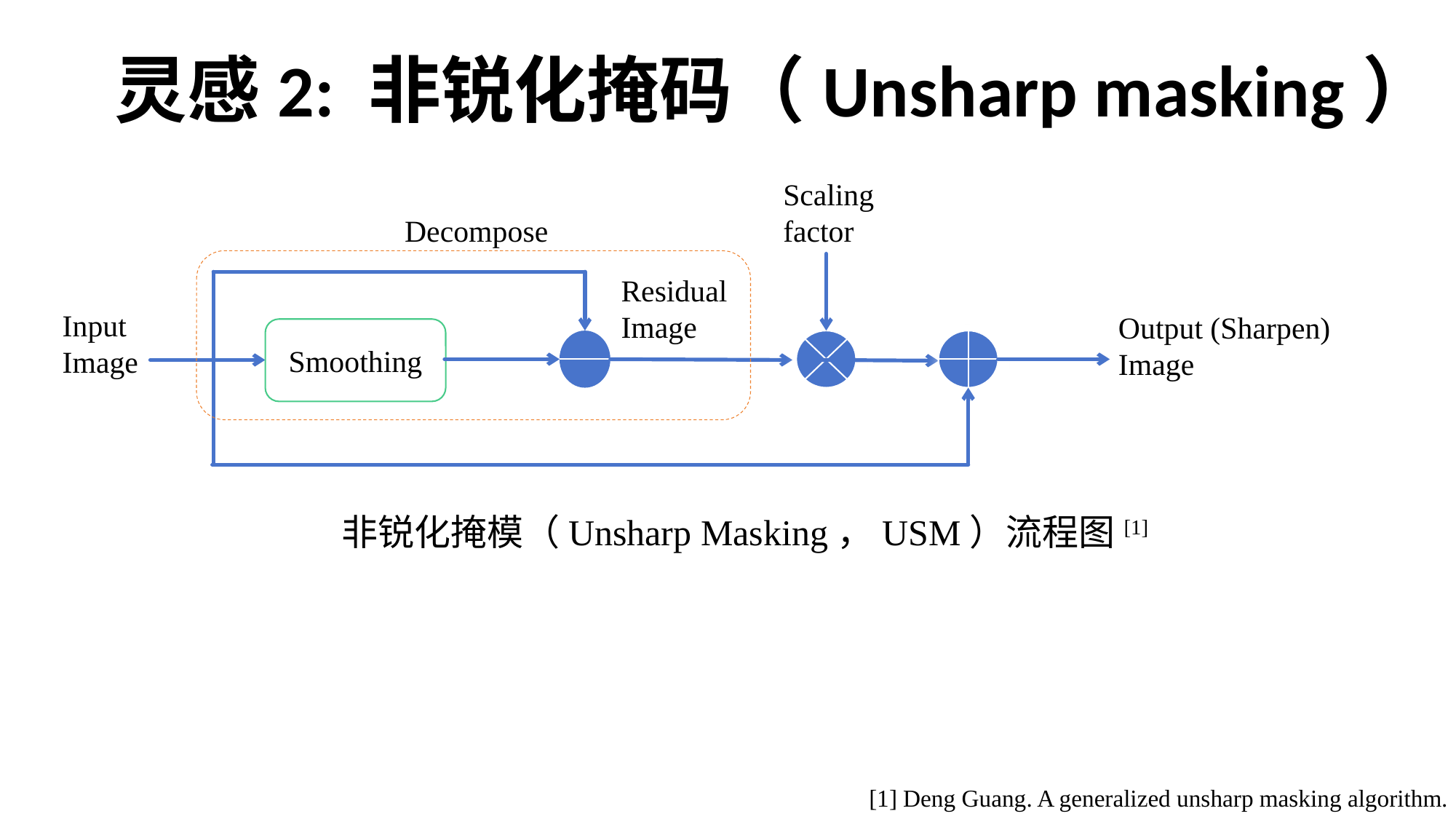

灵感2: 非锐化掩码（Unsharp masking）
 Scaling
 factor
Decompose

Residual
Image
Input
Image
Output (Sharpen)
Image
Smoothing

非锐化掩模（Unsharp Masking，USM）流程图[1]
[1] Deng Guang. A generalized unsharp masking algorithm.